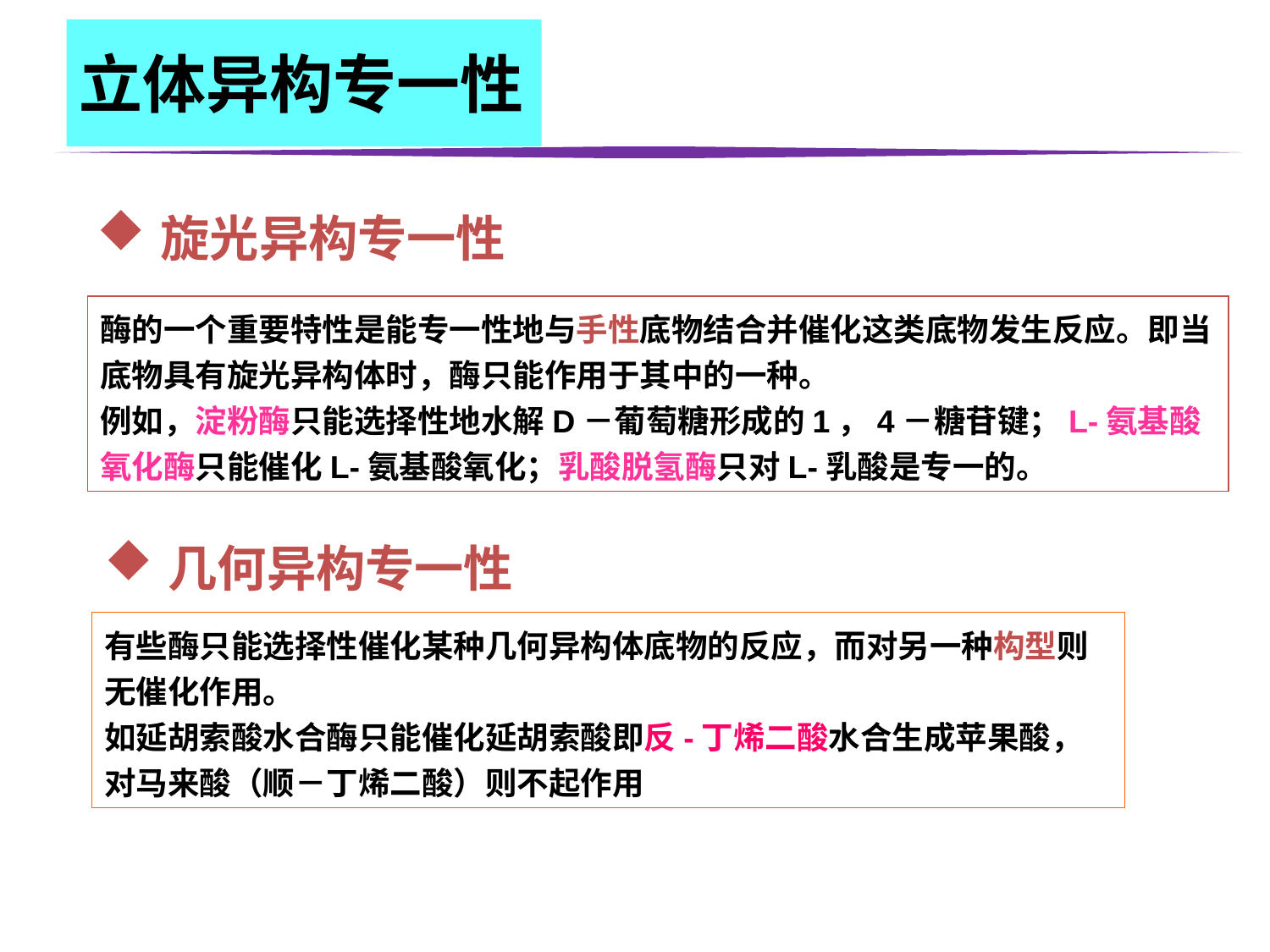

立体异构专一性
旋光异构专一性
酶的一个重要特性是能专一性地与手性底物结合并催化这类底物发生反应。即当底物具有旋光异构体时，酶只能作用于其中的一种。
例如，淀粉酶只能选择性地水解D－葡萄糖形成的1，4－糖苷键；L-氨基酸氧化酶只能催化L-氨基酸氧化；乳酸脱氢酶只对L-乳酸是专一的。
# 几何异构专一性
有些酶只能选择性催化某种几何异构体底物的反应，而对另一种构型则无催化作用。
如延胡索酸水合酶只能催化延胡索酸即反-丁烯二酸水合生成苹果酸，对马来酸（顺－丁烯二酸）则不起作用